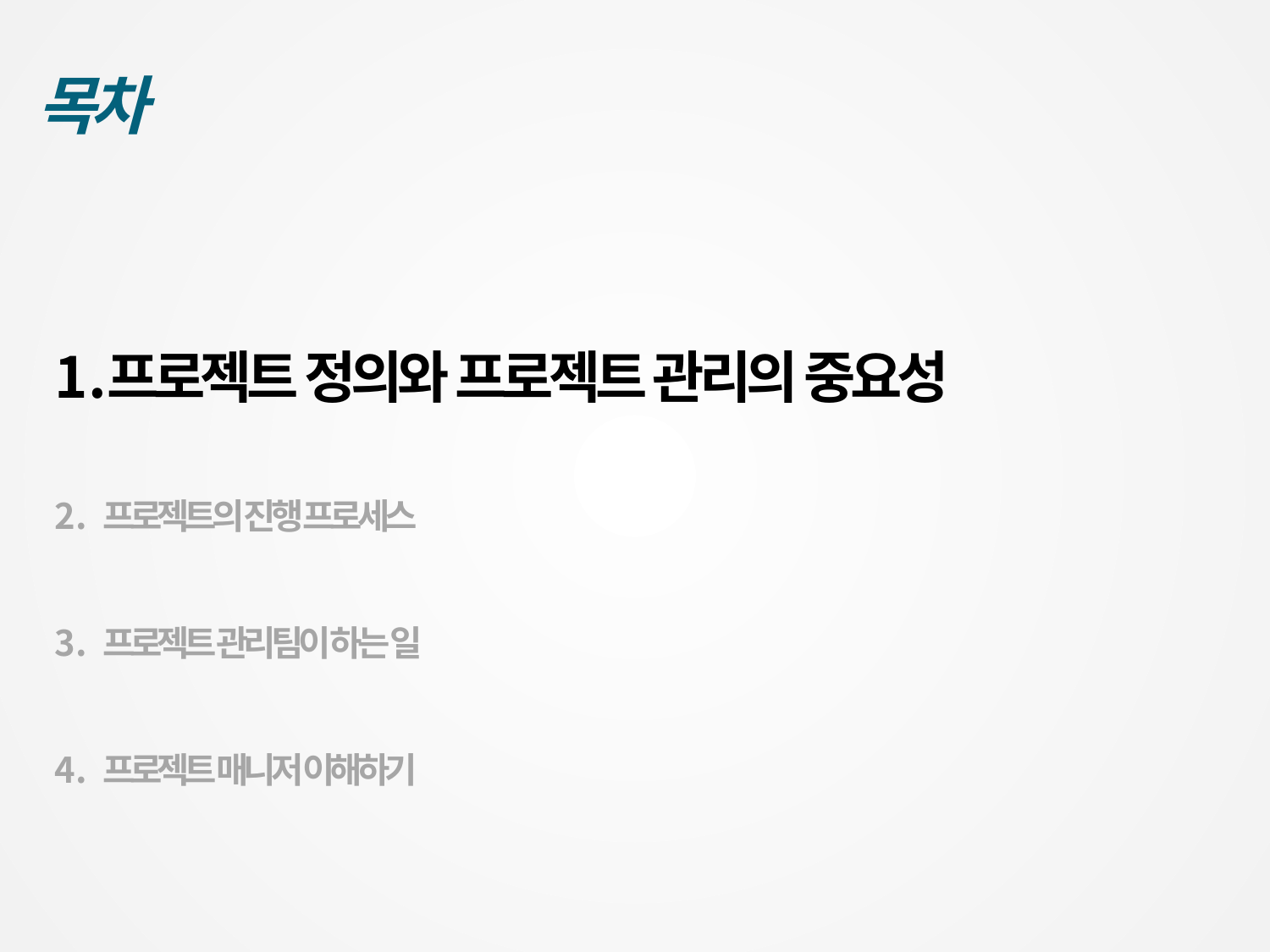

목차
프로젝트 정의와 프로젝트 관리의 중요성
프로젝트의 진행 프로세스
프로젝트 관리팀이 하는 일
프로젝트 매니저 이해하기